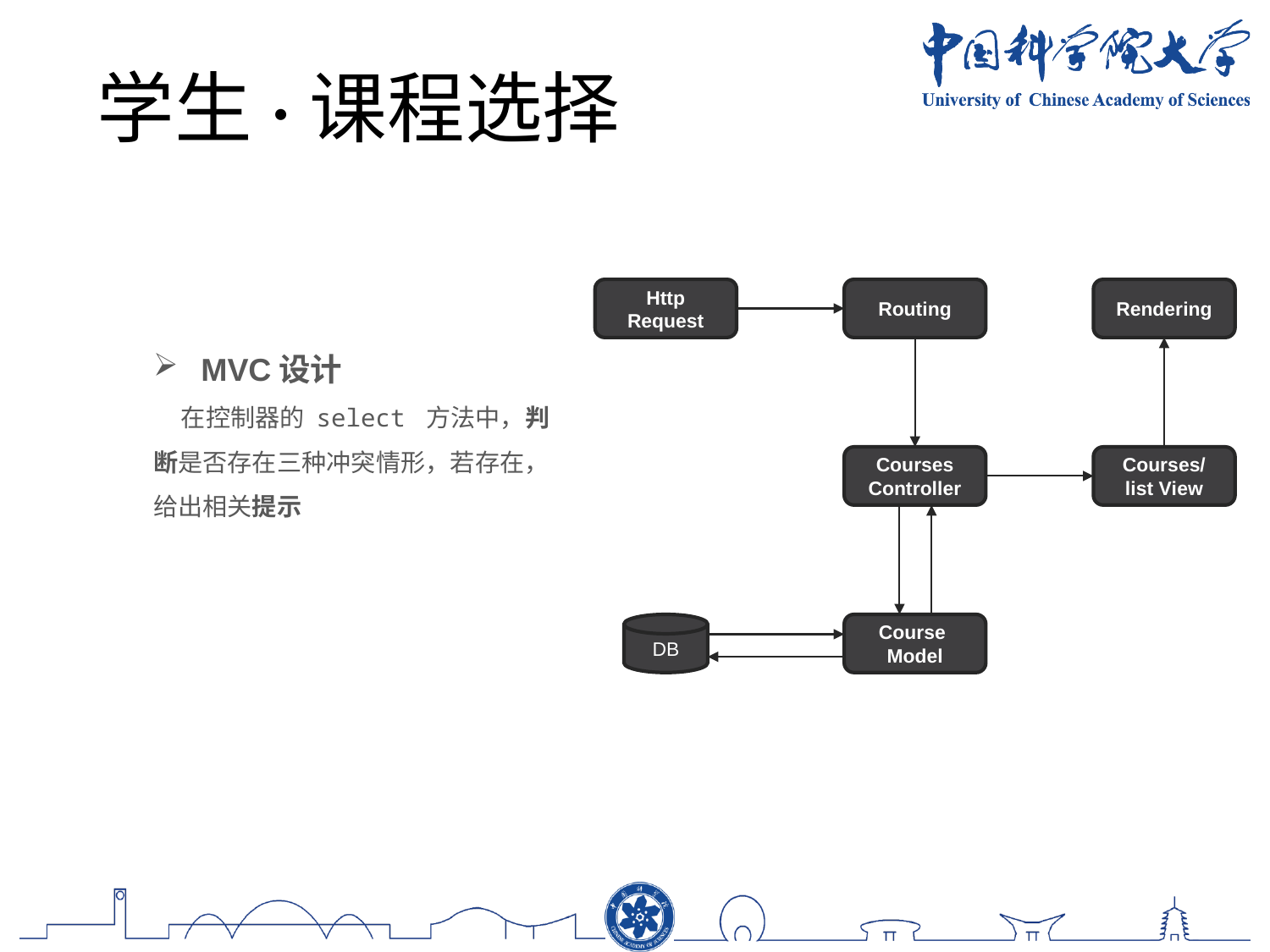

学生·课程选择
Http Request
Routing
Rendering
Courses
Controller
Courses/list View
DB
Course  Model
MVC设计
    在控制器的 select 方法中，判断是否存在三种冲突情形，若存在，给出相关提示